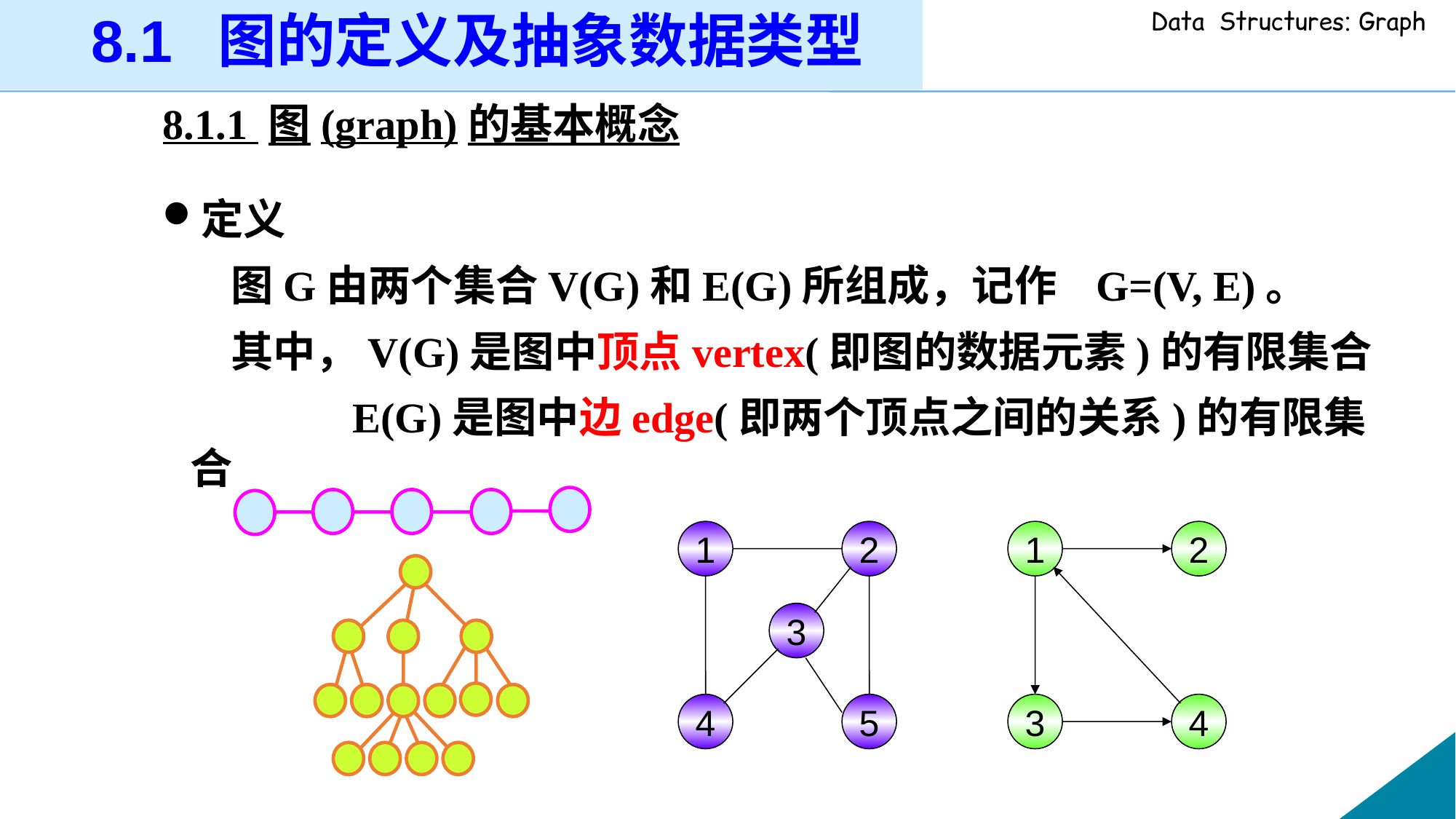

8.1  图的定义及抽象数据类型
8.1.1 图(graph)的基本概念

定义
      图G由两个集合V(G)和E(G)所组成，记作   G=(V, E)。
      其中，V(G)是图中顶点vertex(即图的数据元素)的有限集合
                  E(G)是图中边edge(即两个顶点之间的关系)的有限集合

1
2

3

4
5
1
2

3
4